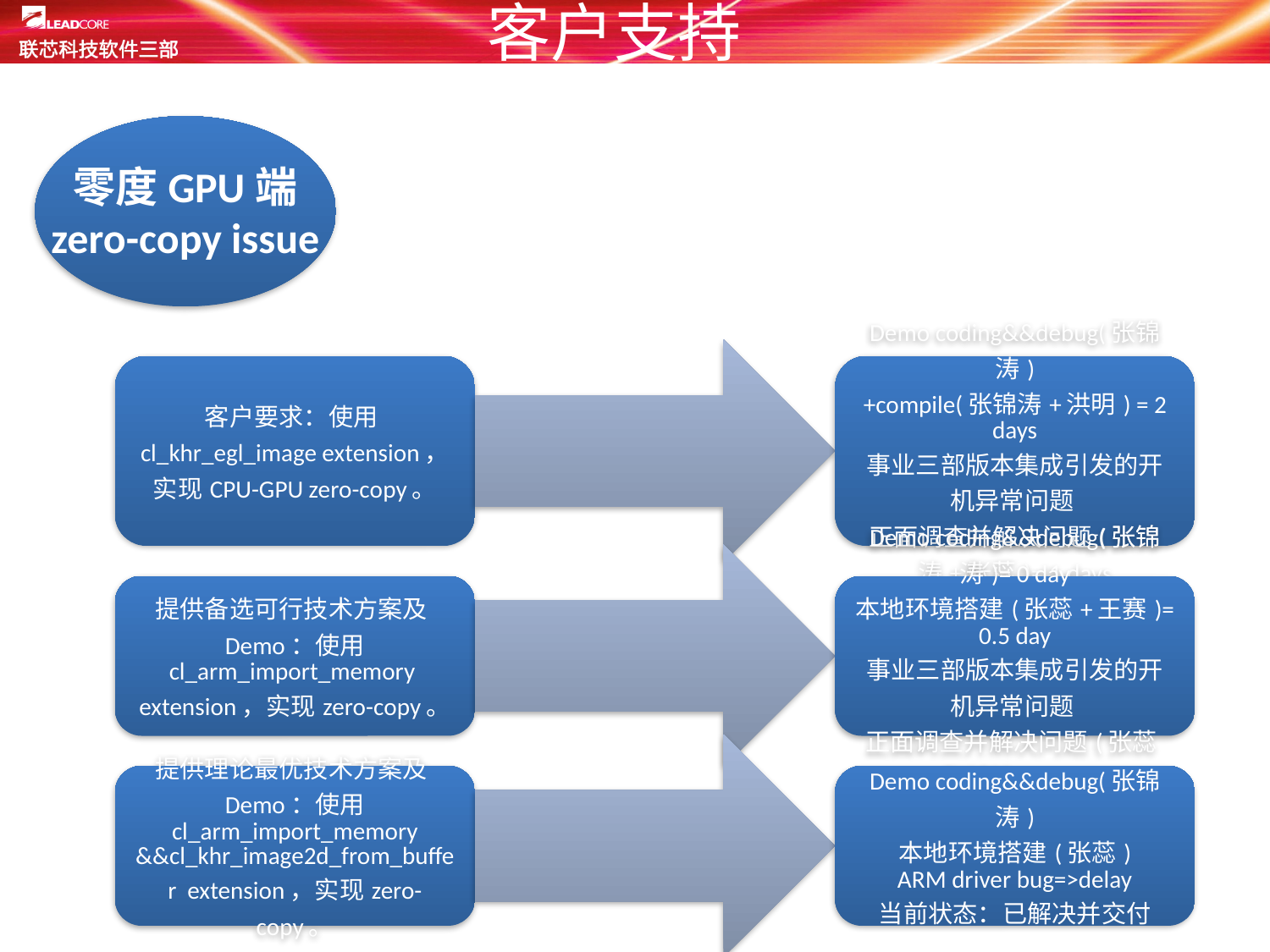

客户支持
零度GPU端
zero-copy issue
客户要求：使用cl_khr_egl_image extension，实现CPU-GPU zero-copy。
Demo coding&&debug(张锦涛)
+compile(张锦涛+洪明) = 2 days
事业三部版本集成引发的开机异常问题
提供备选可行技术方案及Demo：使用 cl_arm_import_memory  extension，实现zero-copy。
本地环境搭建(张蕊+王赛)= 0.5 day
事业三部版本集成引发的开机异常问题
提供理论最优技术方案及Demo：使用 cl_arm_import_memory
&&cl_khr_image2d_from_buffer  extension，实现zero-copy。
Demo coding&&debug(张锦涛)
本地环境搭建(张蕊)
ARM driver bug=>delay
当前状态：已解决并交付